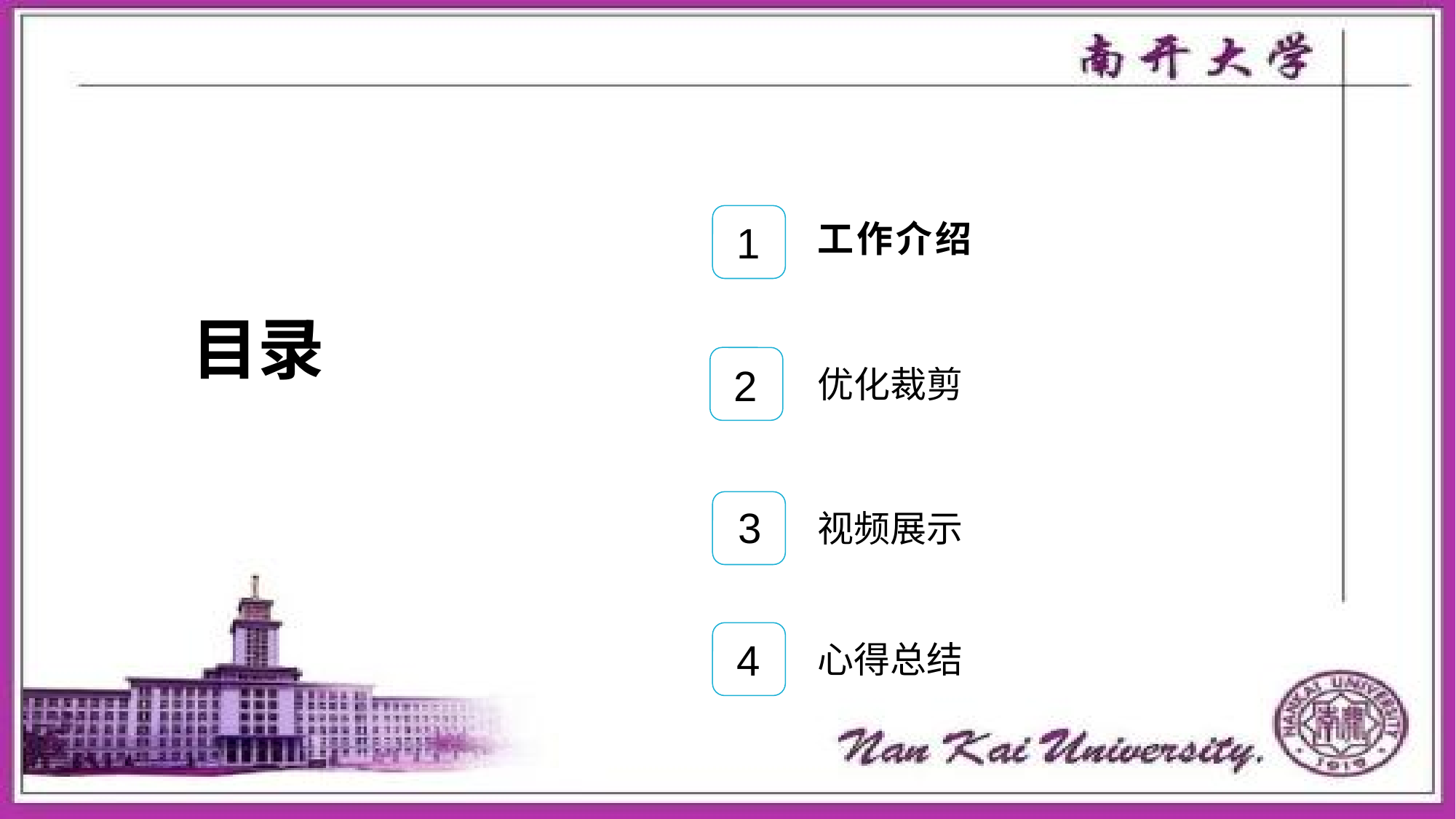

1
工作介绍
目录

2
优化裁剪

3
视频展示

4
心得总结